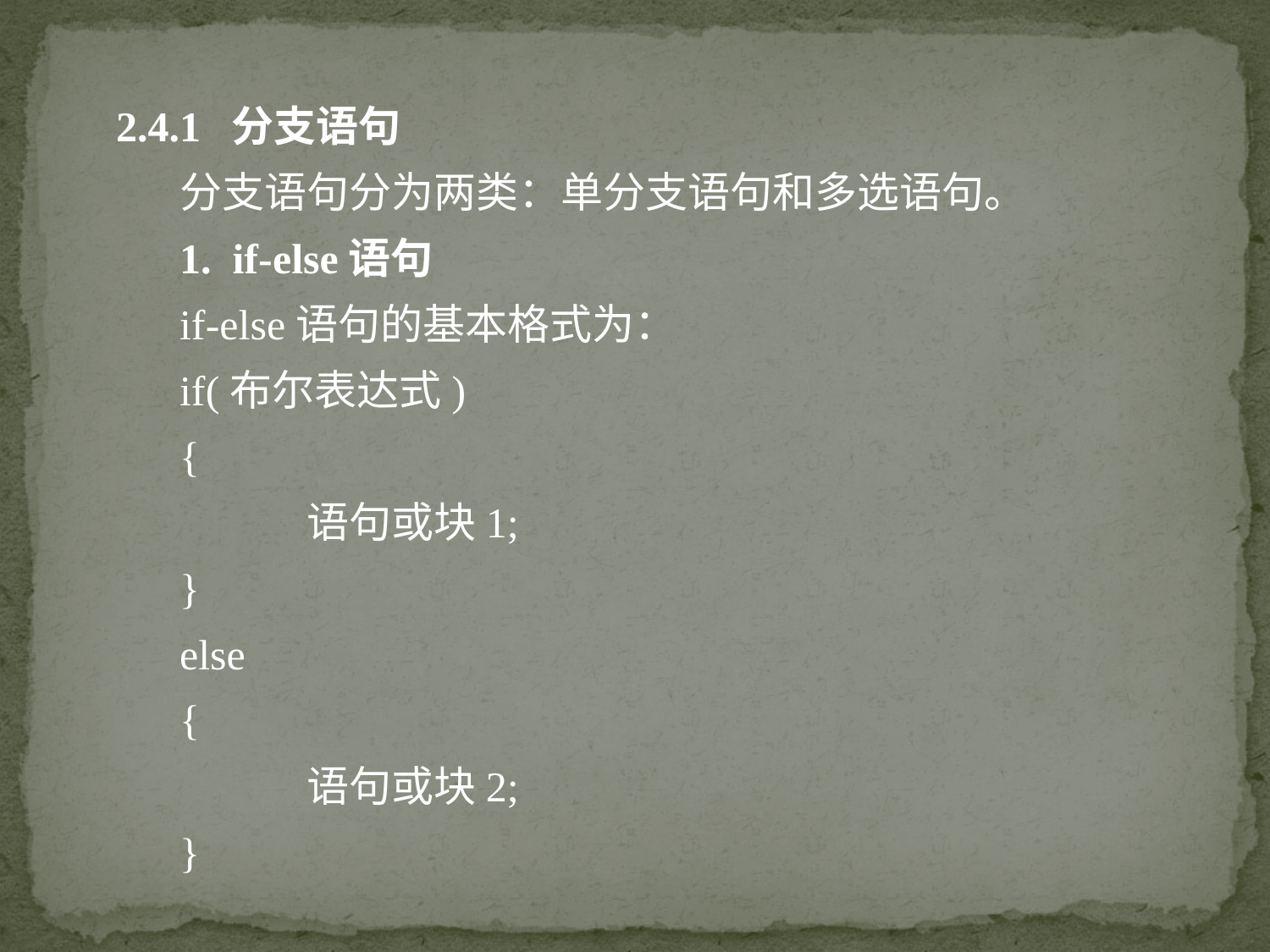

2.4.1  分支语句
分支语句分为两类：单分支语句和多选语句。
1.  if-else语句
if-else语句的基本格式为：
if(布尔表达式)
{
	语句或块1;
}
else
{
	语句或块2;
}